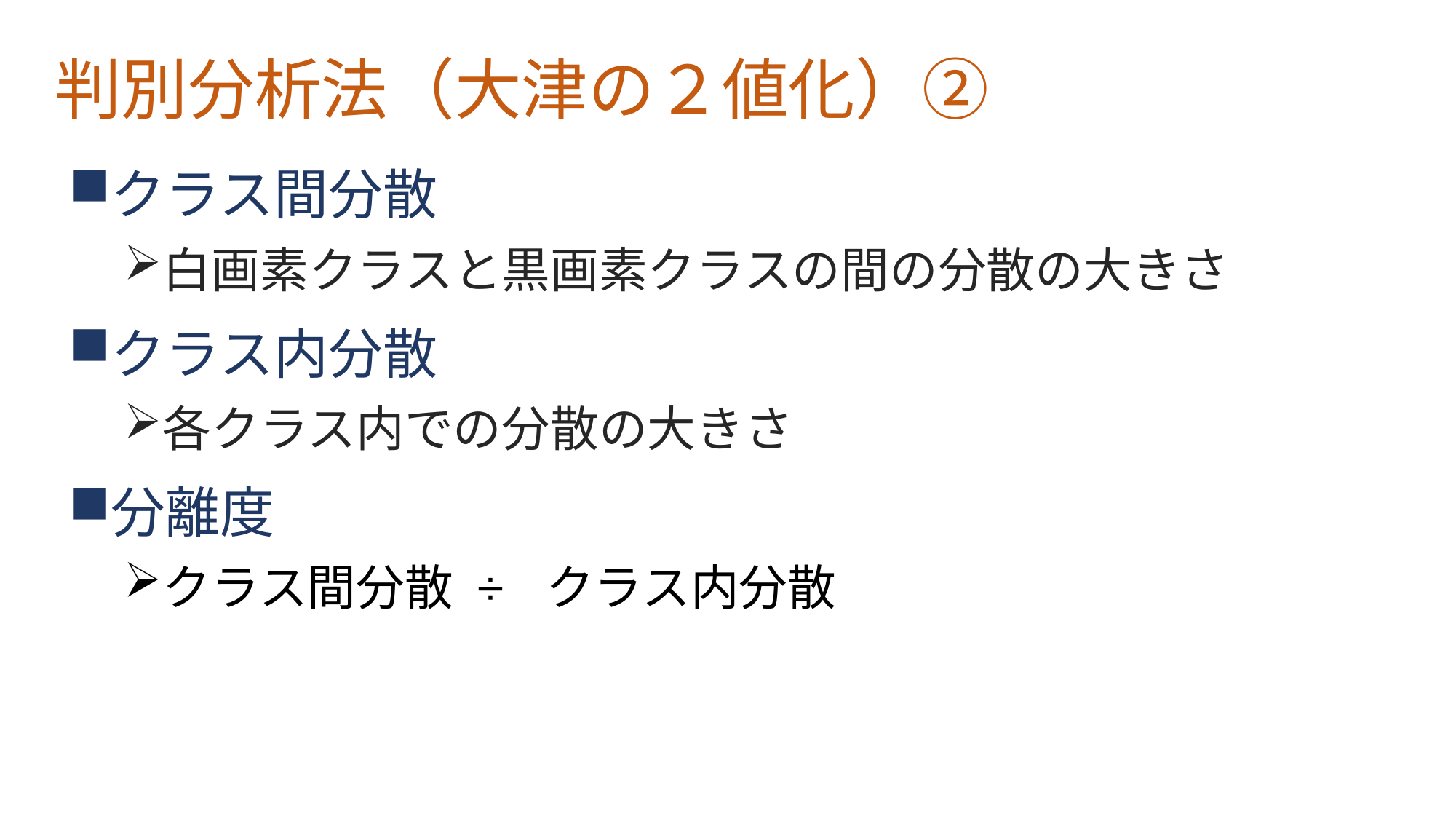

# 判別分析法（大津の２値化）②
クラス間分散
白画素クラスと黒画素クラスの間の分散の大きさ
クラス内分散
各クラス内での分散の大きさ
分離度
クラス間分散 ÷ クラス内分散